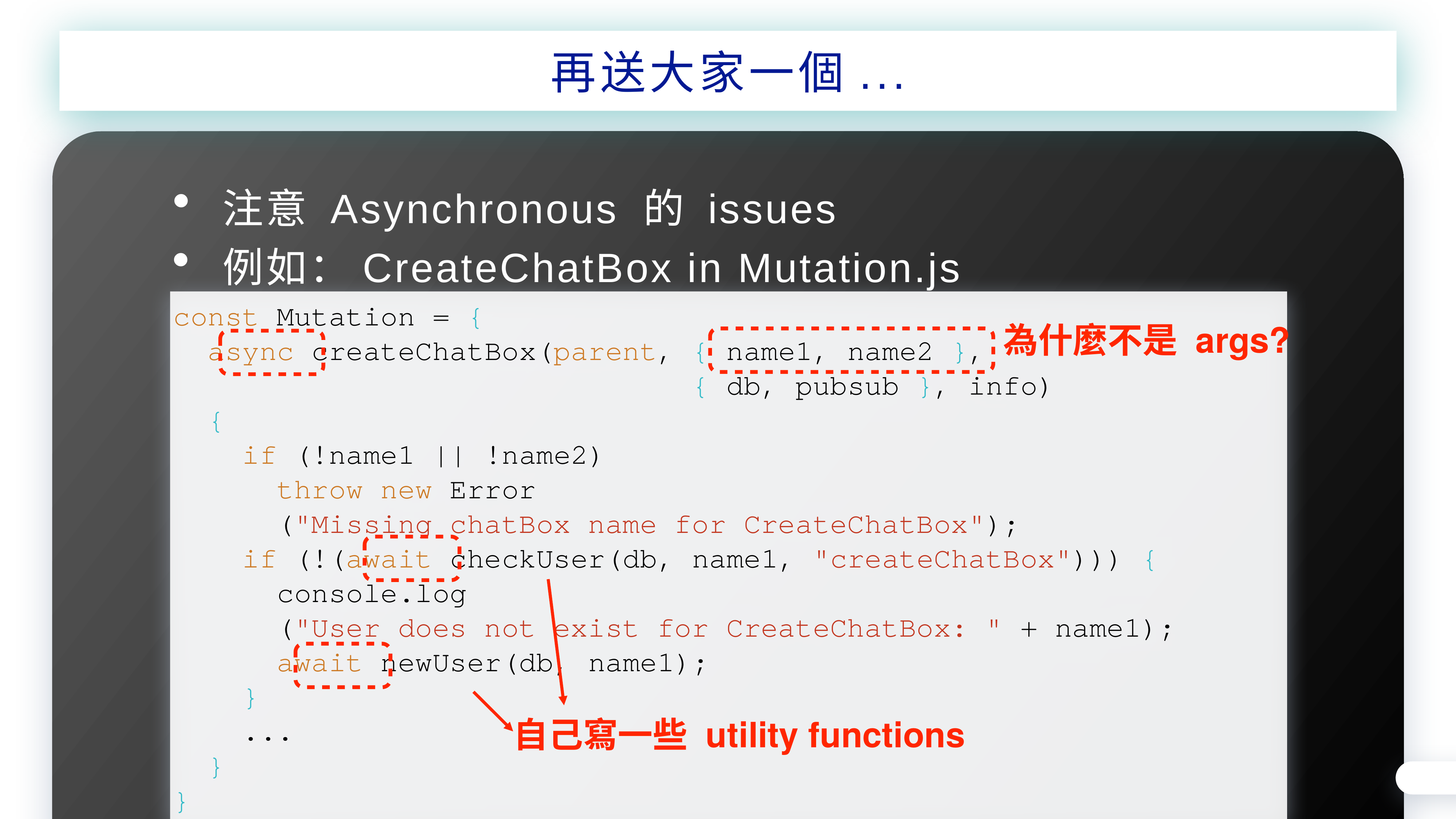

再送大家一個...
注意 Asynchronous 的 issues
例如：CreateChatBox in Mutation.js
const Mutation = {
  async createChatBox(parent, { name1, name2 },
                              { db, pubsub }, info)
  {
    if (!name1 || !name2)
      throw new Error
      ("Missing chatBox name for CreateChatBox");
    if (!(await checkUser(db, name1, "createChatBox"))) {
      console.log
      ("User does not exist for CreateChatBox: " + name1);
      await newUser(db, name1);
    }
    ...
  }
}
為什麼不是 args?

自己寫一些 utility functions
20